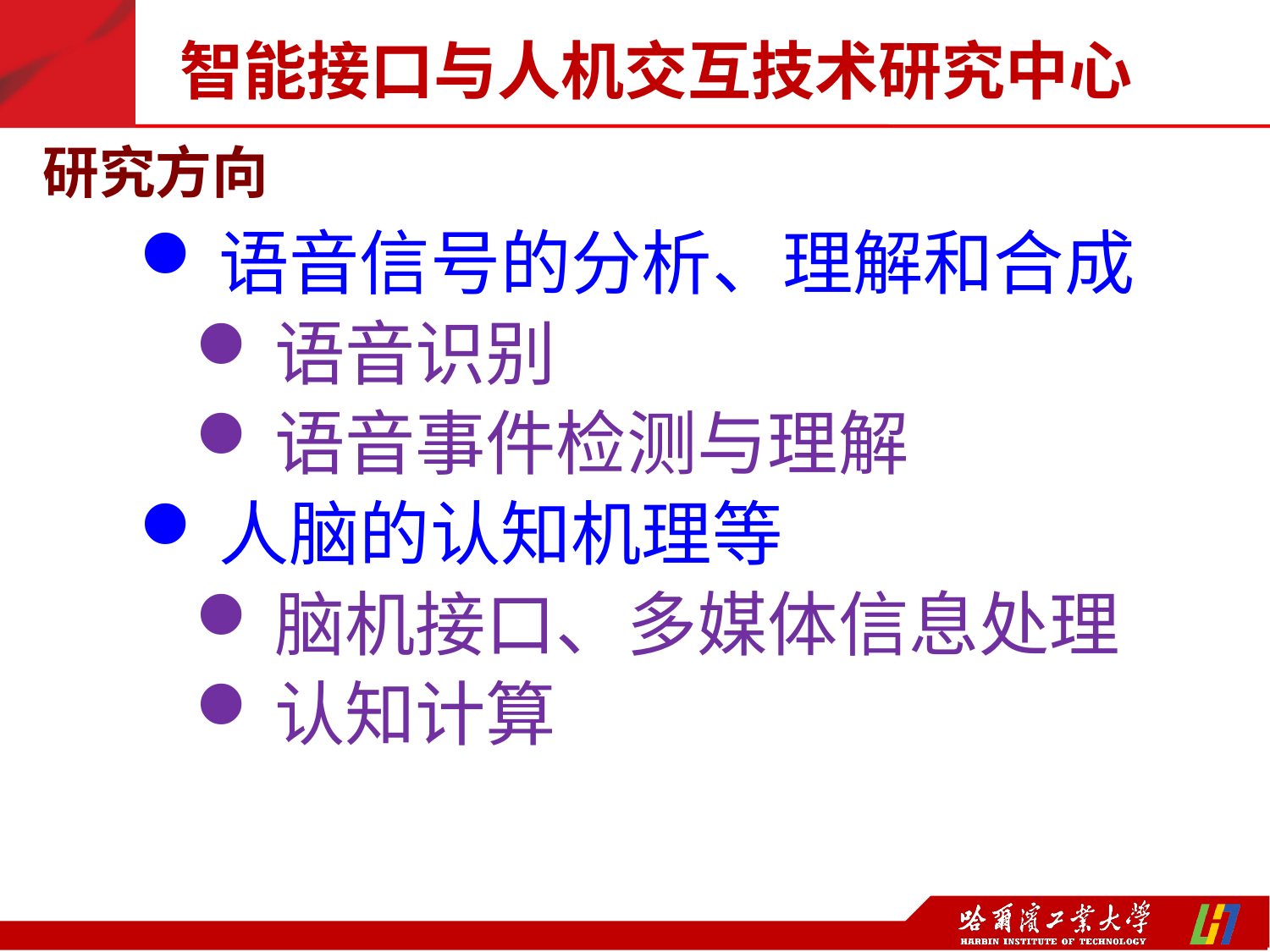

智能接口与人机交互技术研究中心
研究方向
语音信号的分析、理解和合成
语音识别
语音事件检测与理解
人脑的认知机理等
脑机接口、多媒体信息处理
认知计算